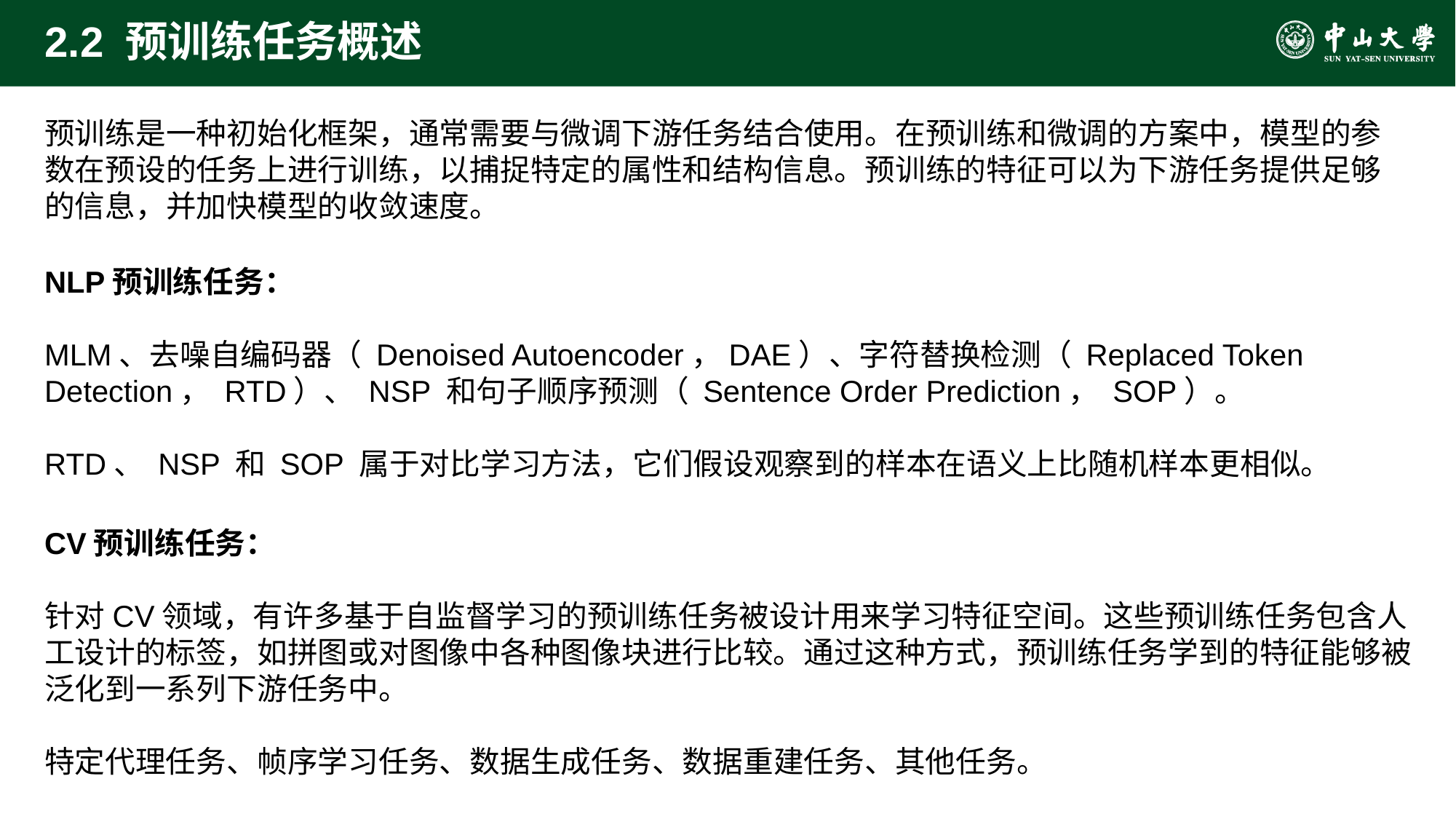

# 2.2 预训练任务概述
预训练是一种初始化框架，通常需要与微调下游任务结合使用。在预训练和微调的方案中，模型的参数在预设的任务上进行训练，以捕捉特定的属性和结构信息。预训练的特征可以为下游任务提供足够的信息，并加快模型的收敛速度。
NLP预训练任务：

MLM、去噪自编码器（ Denoised Autoencoder，DAE）、字符替换检测（ Replaced Token Detection， RTD）、 NSP 和句子顺序预测（ Sentence Order Prediction， SOP）。

RTD、 NSP 和 SOP 属于对比学习方法，它们假设观察到的样本在语义上比随机样本更相似。

CV预训练任务：

针对CV领域，有许多基于自监督学习的预训练任务被设计用来学习特征空间。这些预训练任务包含人工设计的标签，如拼图或对图像中各种图像块进行比较。通过这种方式，预训练任务学到的特征能够被泛化到一系列下游任务中。

特定代理任务、帧序学习任务、数据生成任务、数据重建任务、其他任务。